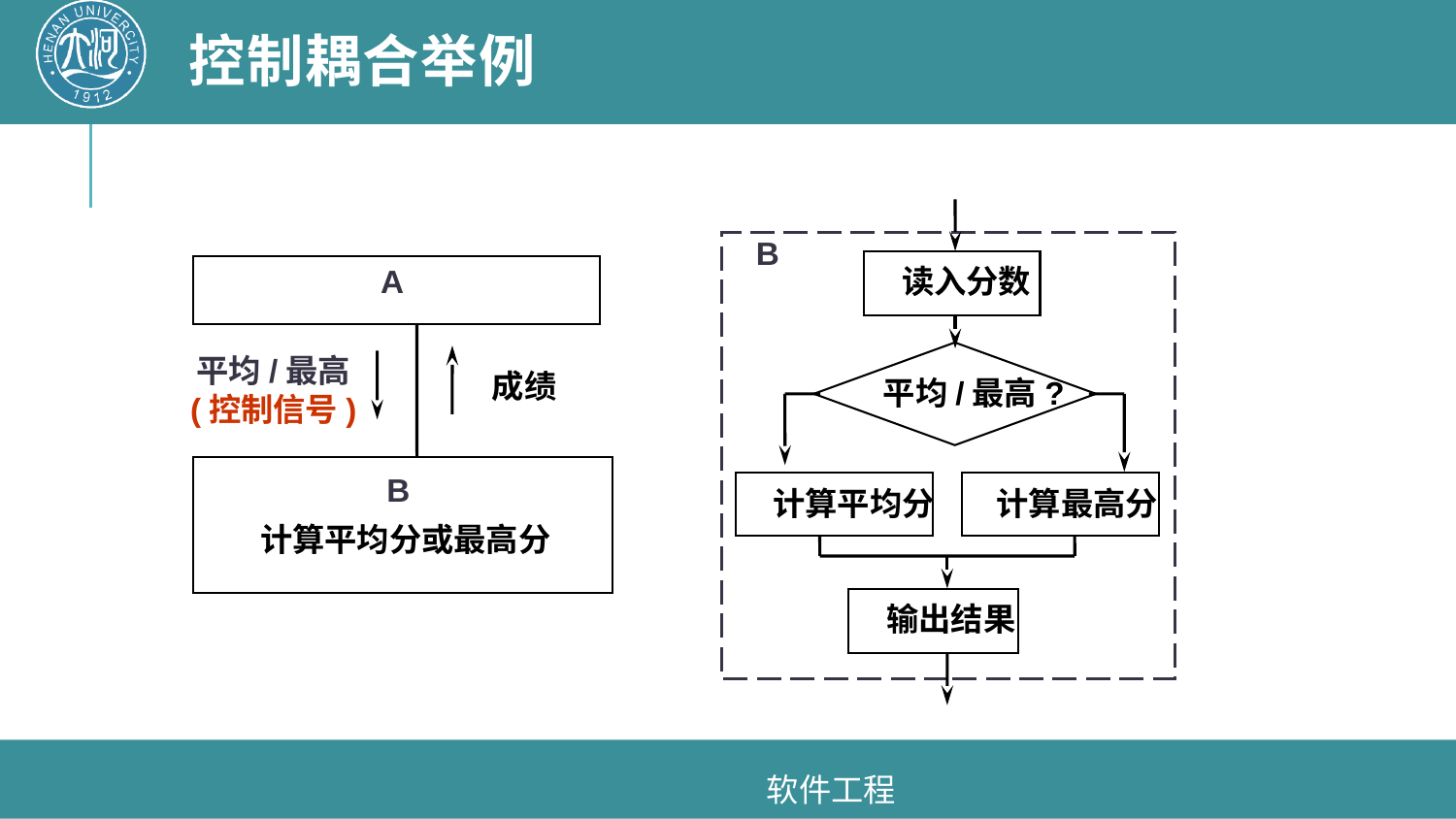

# 控制耦合举例

B

读入分数

平均/最高?

计算平均分
计算最高分

输出结果

A

平均/最高
(控制信号)

成绩

B
计算平均分或最高分

软件工程
157